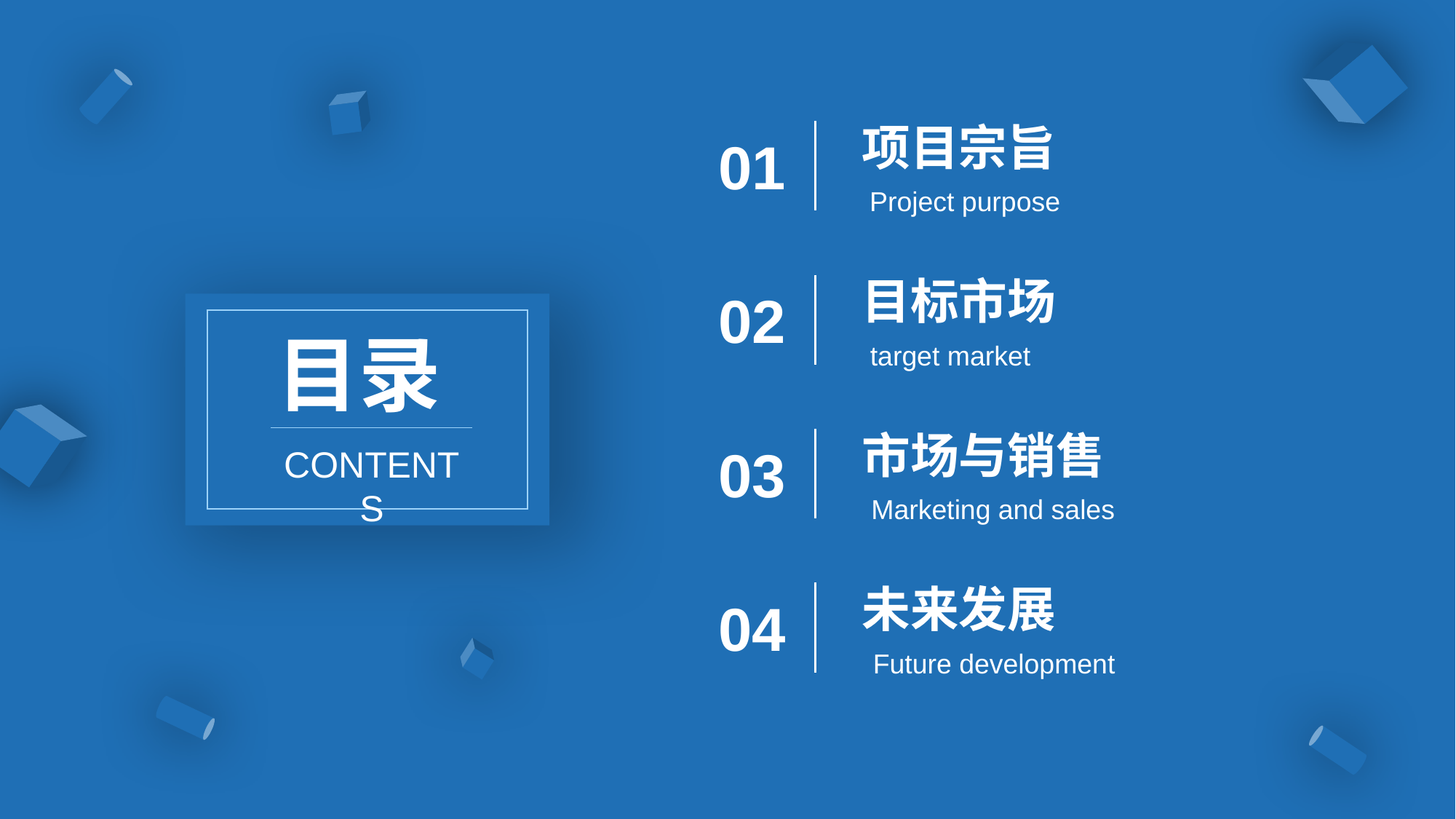

项目宗旨
Project purpose
01
目标市场
target market
02

目录
市场与销售
Marketing and sales
03

CONTENTS
未来发展
Future development
04